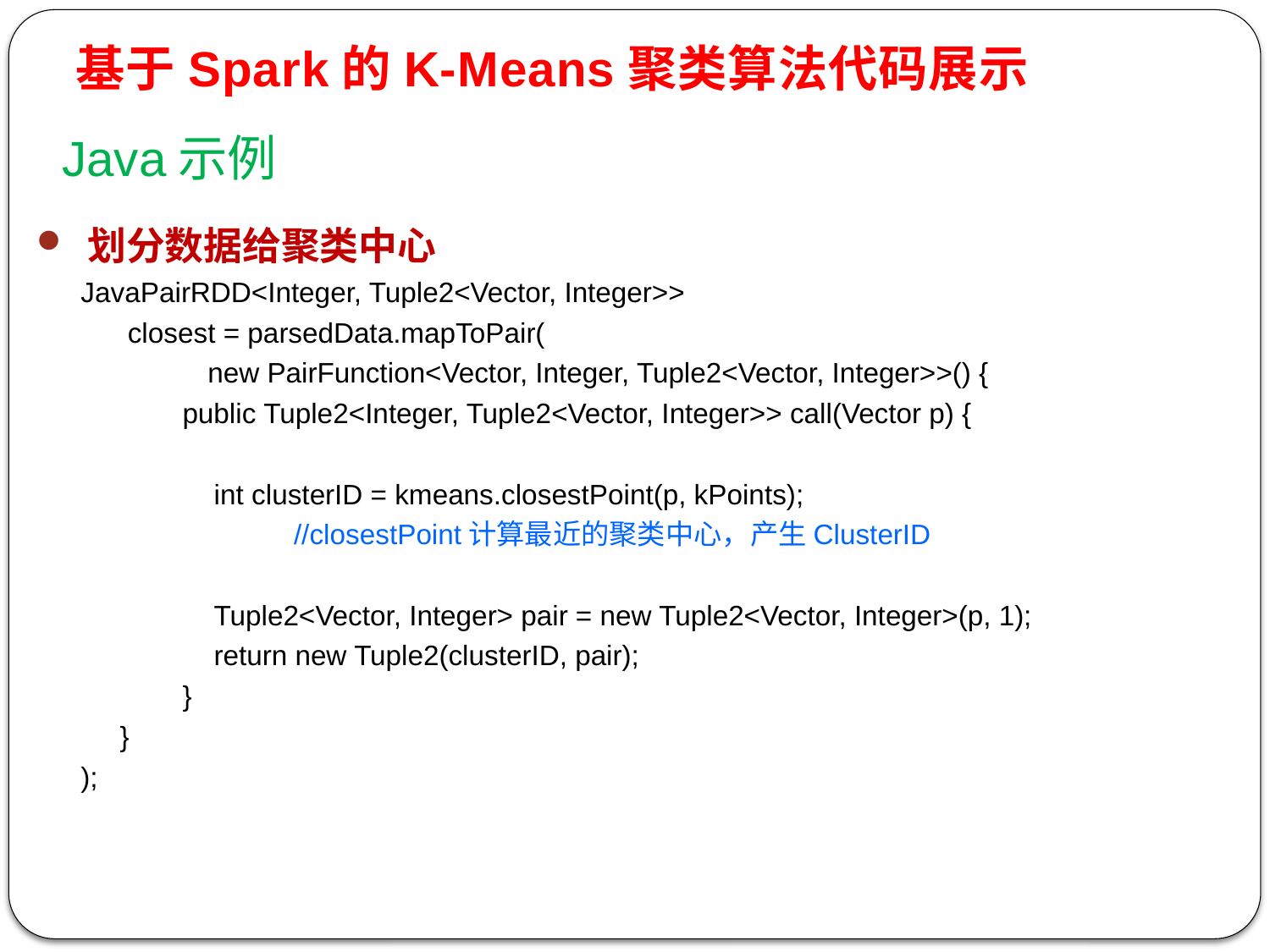

基于Spark的K-Means聚类算法代码展示
Java示例
 划分数据给聚类中心
JavaPairRDD<Integer, Tuple2<Vector, Integer>>
      closest = parsedData.mapToPair(
    	new PairFunction<Vector, Integer, Tuple2<Vector, Integer>>() {
             public Tuple2<Integer, Tuple2<Vector, Integer>> call(Vector p) {

                 int clusterID = kmeans.closestPoint(p, kPoints);
	           //closestPoint计算最近的聚类中心，产生ClusterID

                 Tuple2<Vector, Integer> pair = new Tuple2<Vector, Integer>(p, 1);
                 return new Tuple2(clusterID, pair);
             }
     }
);